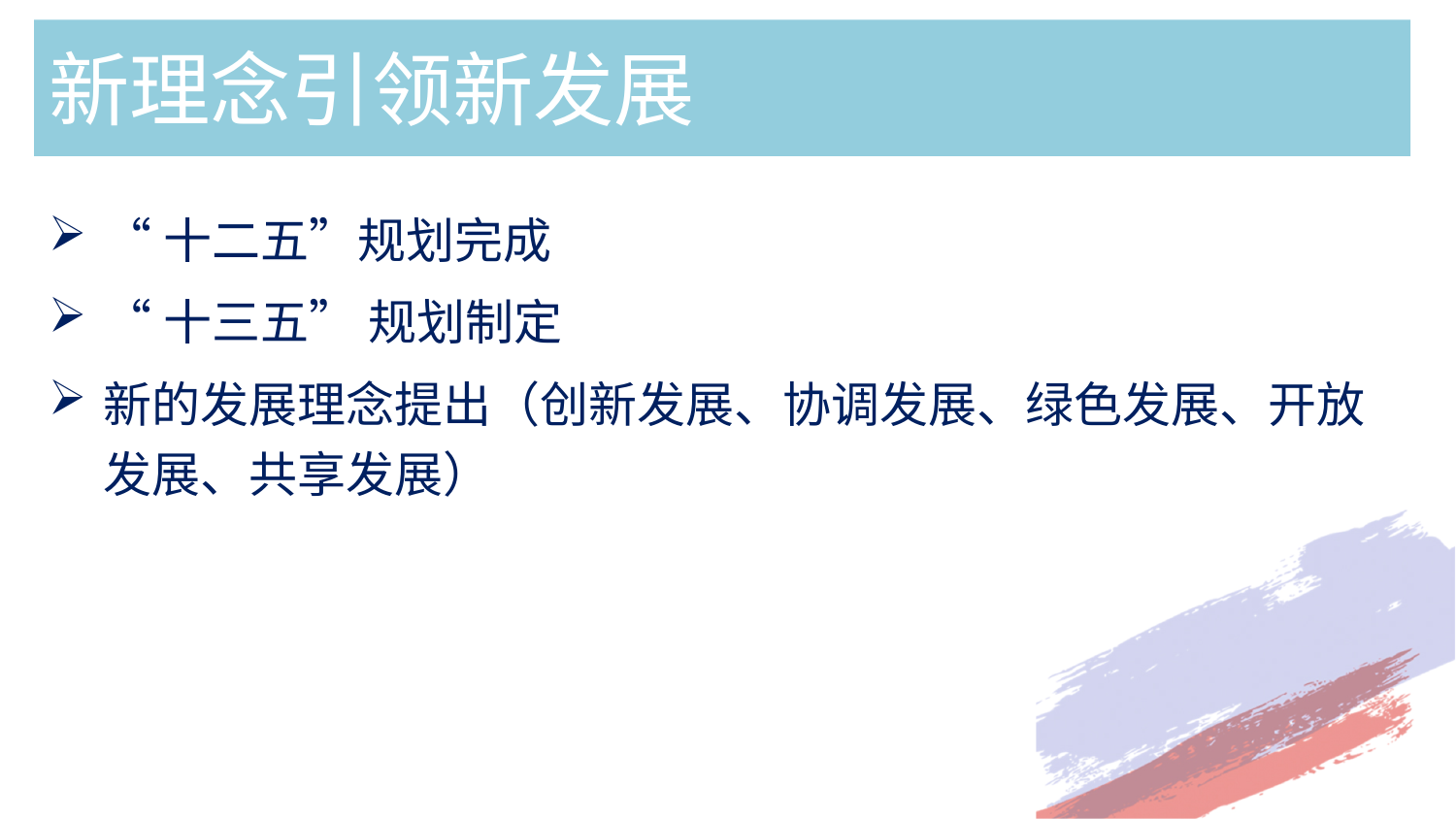

# 新理念引领新发展
“十二五”规划完成
“十三五” 规划制定
新的发展理念提出（创新发展、协调发展、绿色发展、开放发展、共享发展）